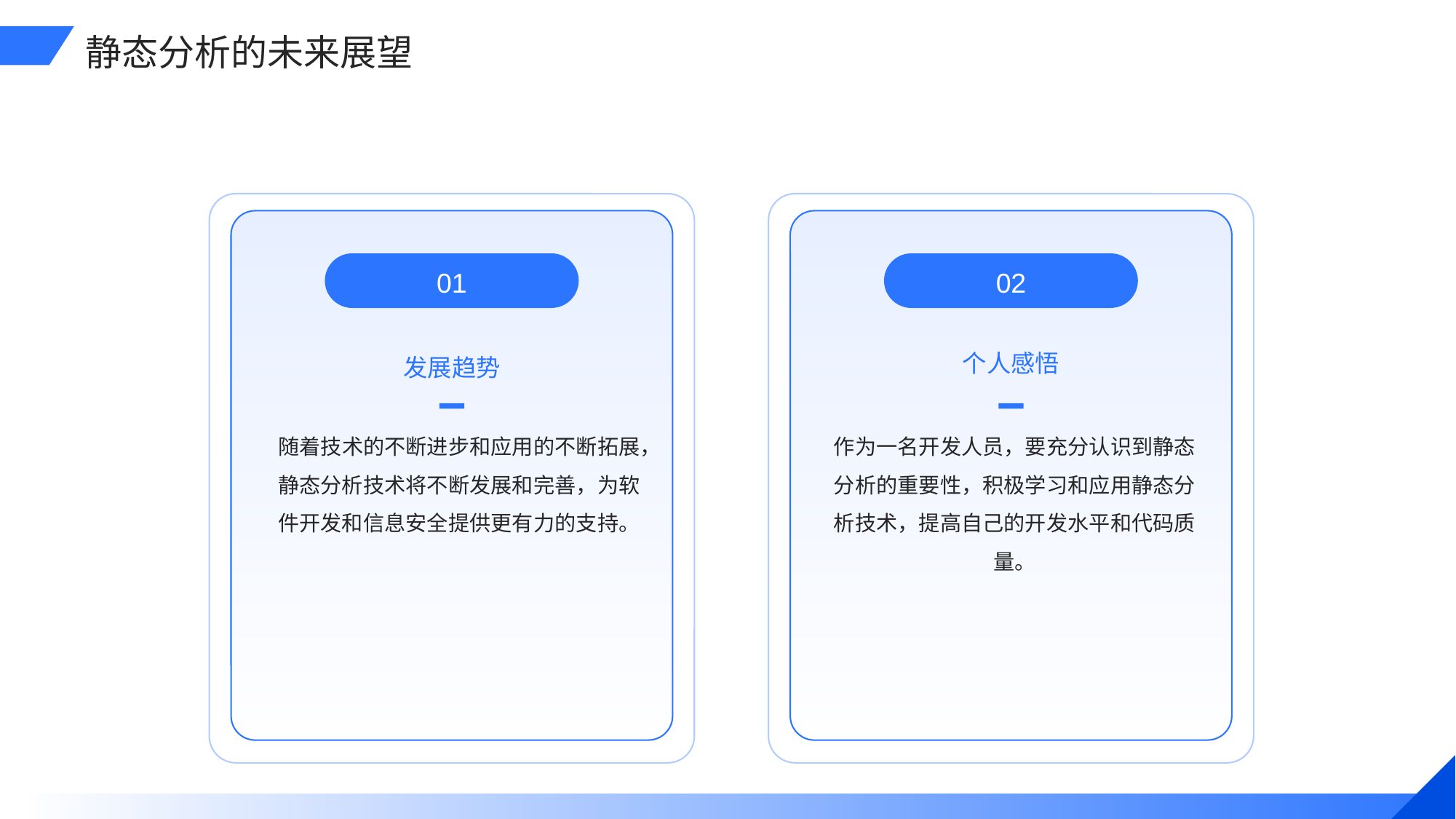

静态分析的未来展望

01
02

个人感悟
发展趋势

随着技术的不断进步和应用的不断拓展，静态分析技术将不断发展和完善，为软件开发和信息安全提供更有力的支持。
作为一名开发人员，要充分认识到静态分析的重要性，积极学习和应用静态分析技术，提高自己的开发水平和代码质量。